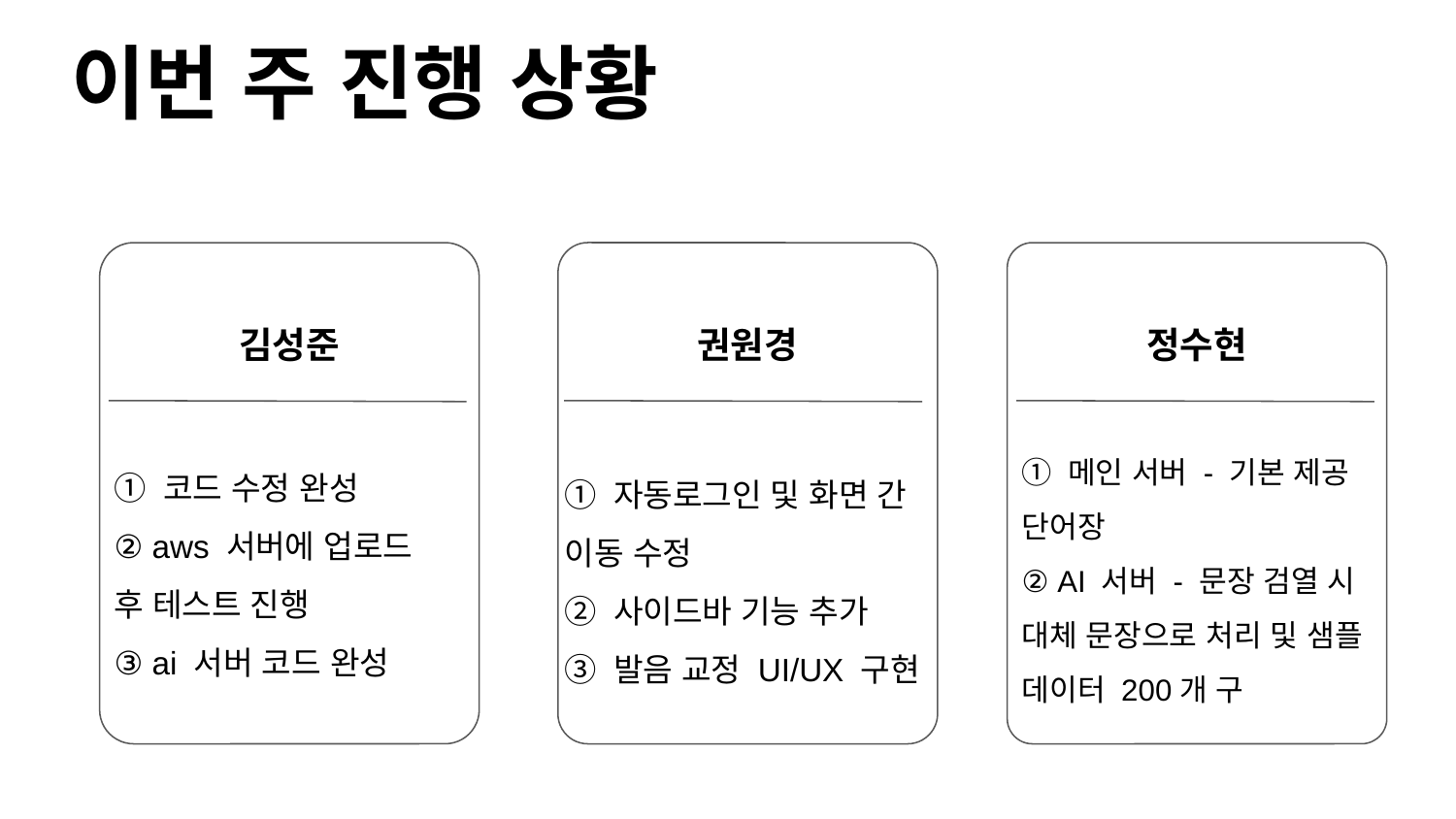

# 이번 주 진행 상황

김성준
권원경
정수현
① 메인 서버 - 기본 제공 단어장
② AI 서버 - 문장 검열 시 대체 문장으로 처리 및 샘플 데이터 200개 구
① 코드 수정 완성
② aws 서버에 업로드
후 테스트 진행
③ ai 서버 코드 완성
① 자동로그인 및 화면 간 이동 수정
② 사이드바 기능 추가
③ 발음 교정 UI/UX 구현